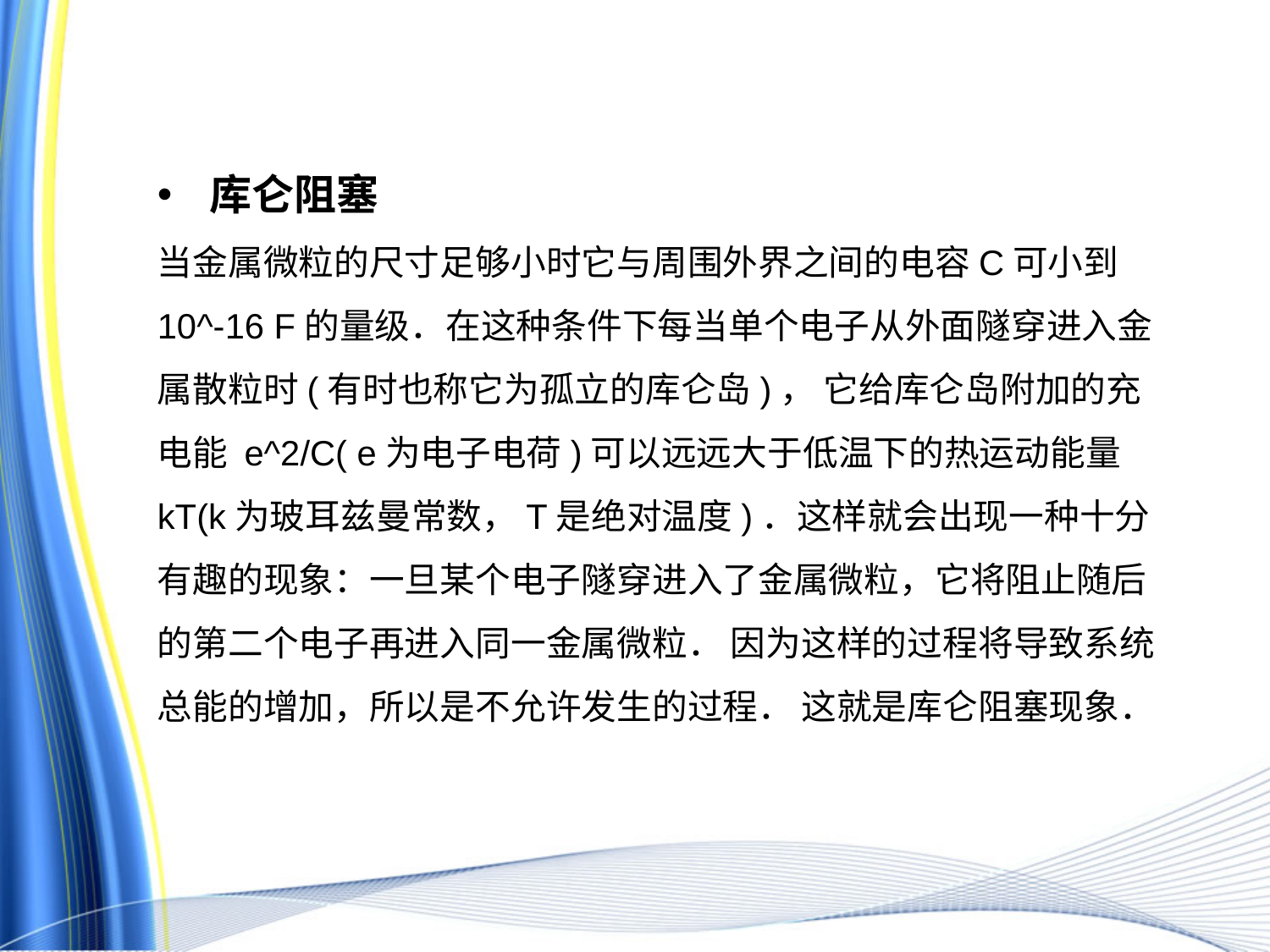

库仑阻塞
当金属微粒的尺寸足够小时它与周围外界之间的电容C可小到10^-16 F的量级．在这种条件下每当单个电子从外面隧穿进入金属散粒时(有时也称它为孤立的库仑岛)， 它给库仑岛附加的充电能 e^2/C( e为电子电荷)可以远远大于低温下的热运动能量kT(k为玻耳兹曼常数，T是绝对温度)．这样就会出现一种十分有趣的现象：一旦某个电子隧穿进入了金属微粒，它将阻止随后的第二个电子再进入同一金属微粒． 因为这样的过程将导致系统总能的增加，所以是不允许发生的过程． 这就是库仑阻塞现象．